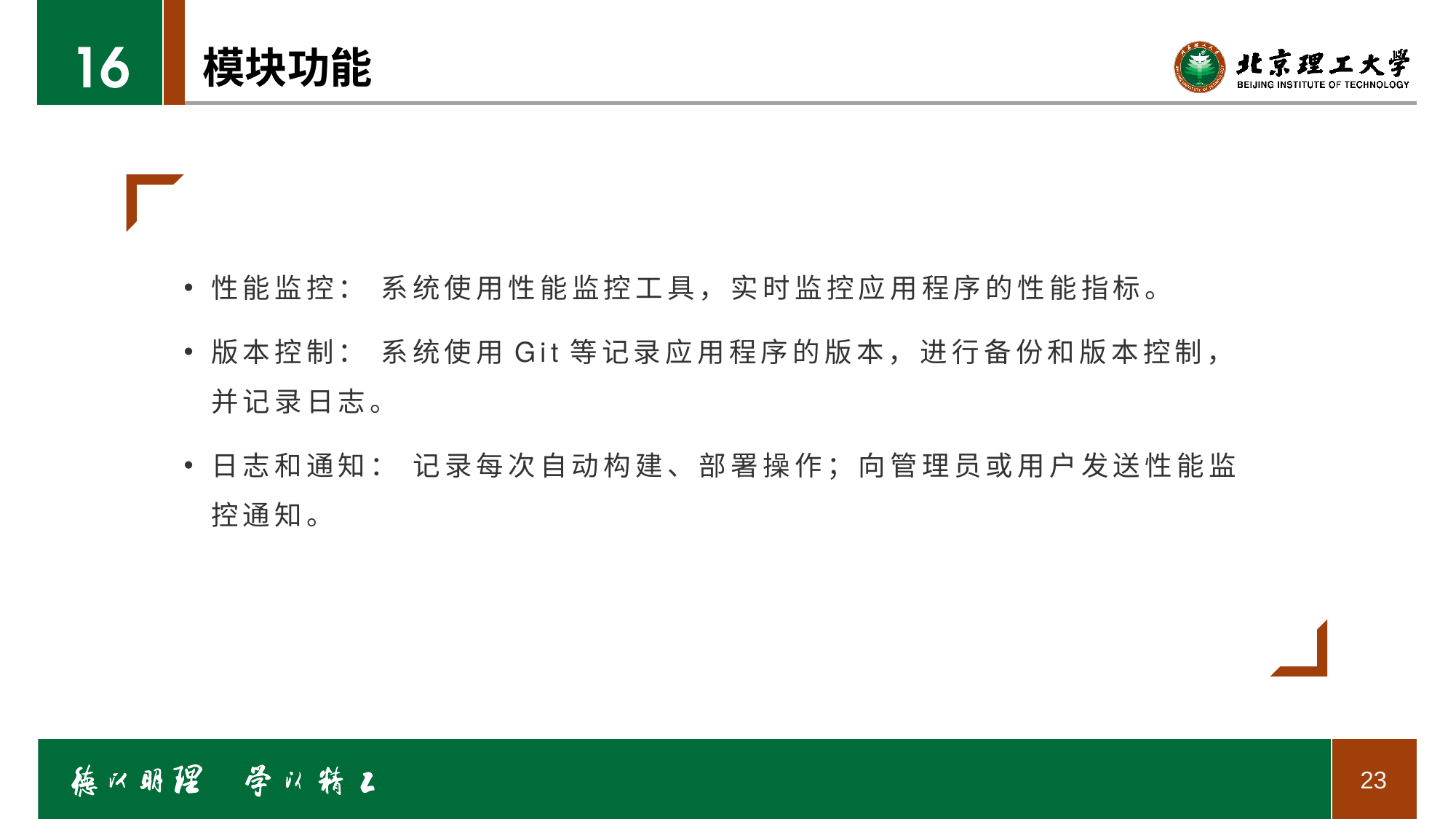

16
# 模块功能

性能监控： 系统使用性能监控工具，实时监控应用程序的性能指标。
版本控制： 系统使用Git等记录应用程序的版本，进行备份和版本控制，并记录日志。
日志和通知： 记录每次自动构建、部署操作；向管理员或用户发送性能监控通知。